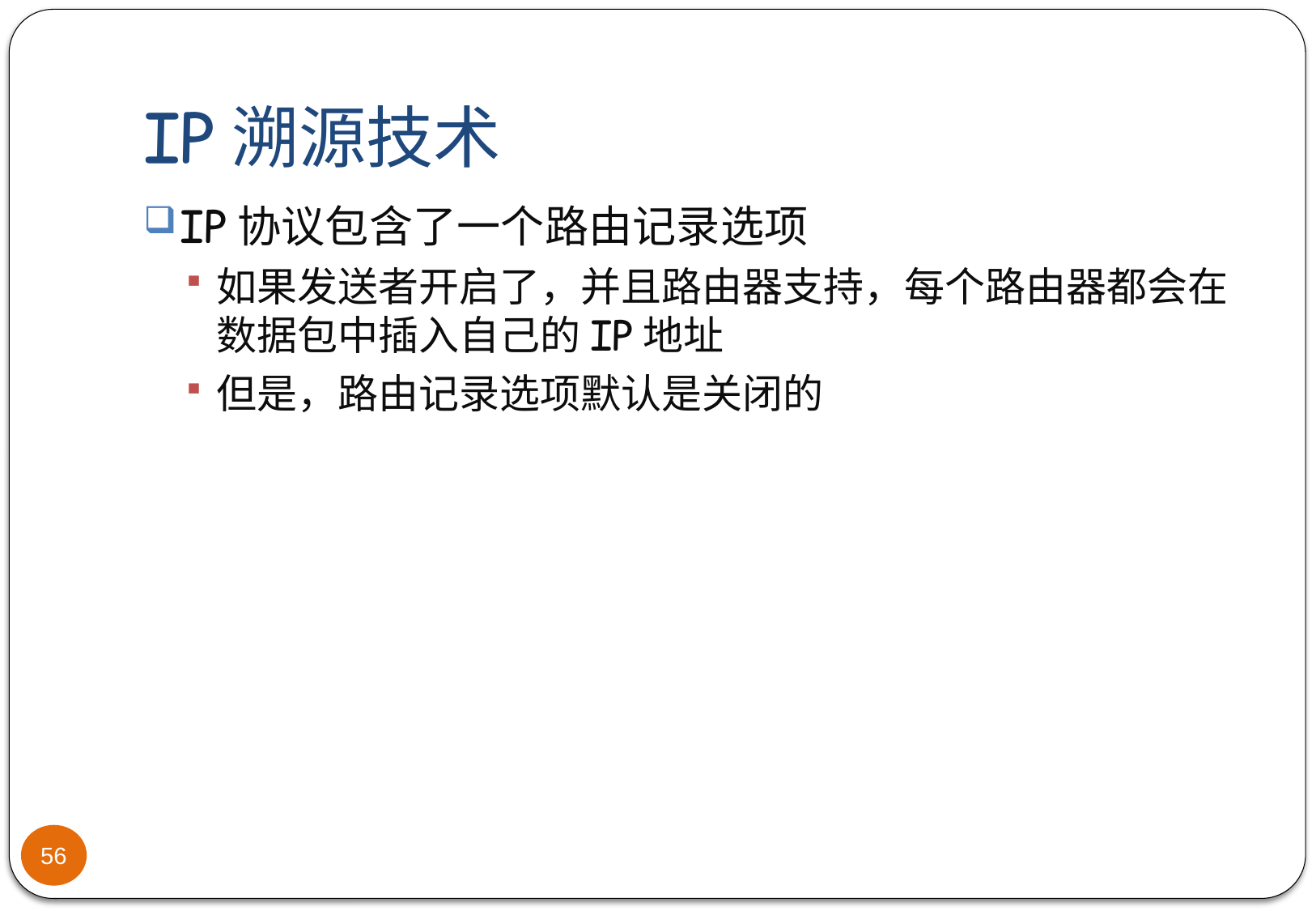

# IP溯源技术
IP协议包含了一个路由记录选项
如果发送者开启了，并且路由器支持，每个路由器都会在数据包中插入自己的IP地址
但是，路由记录选项默认是关闭的
56